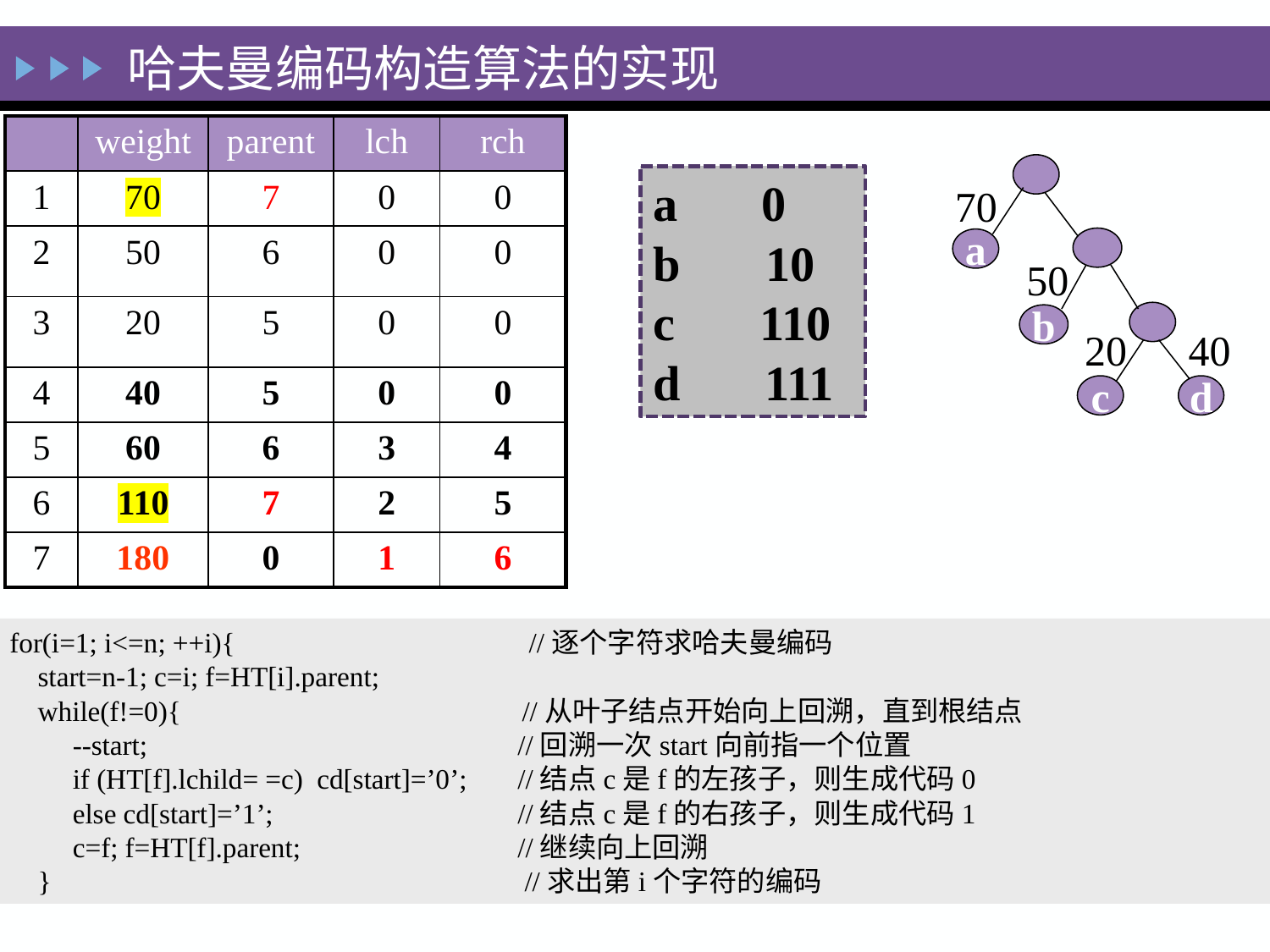

哈夫曼编码构造算法的实现

70
a

50
b

20
c
40
d

|  | weight | parent | lch | rch |
| --- | --- | --- | --- | --- |
| 1 | 70 | 7 | 0 | 0 |
| 2 | 50 | 6 | 0 | 0 |
| 3 | 20 | 5 | 0 | 0 |
| 4 | 40 | 5 | 0 | 0 |
| 5 | 60 | 6 | 3 | 4 |
| 6 | 110 | 7 | 2 | 5 |
| 7 | 180 | 0 | 1 | 6 |
a　 0
b 　10
c 　110
d　 111
for(i=1; i<=n; ++i){	                                      //逐个字符求哈夫曼编码
    start=n-1; c=i; f=HT[i].parent;
    while(f!=0){	                                     //从叶子结点开始向上回溯，直到根结点
         --start;                          		//回溯一次start向前指一个位置
         if (HT[f].lchild= =c)  cd[start]=’0’;	//结点c是f的左孩子，则生成代码0
         else cd[start]=’1’;               		//结点c是f的右孩子，则生成代码1
         c=f; f=HT[f].parent;             	//继续向上回溯
    }                                  		 //求出第i个字符的编码